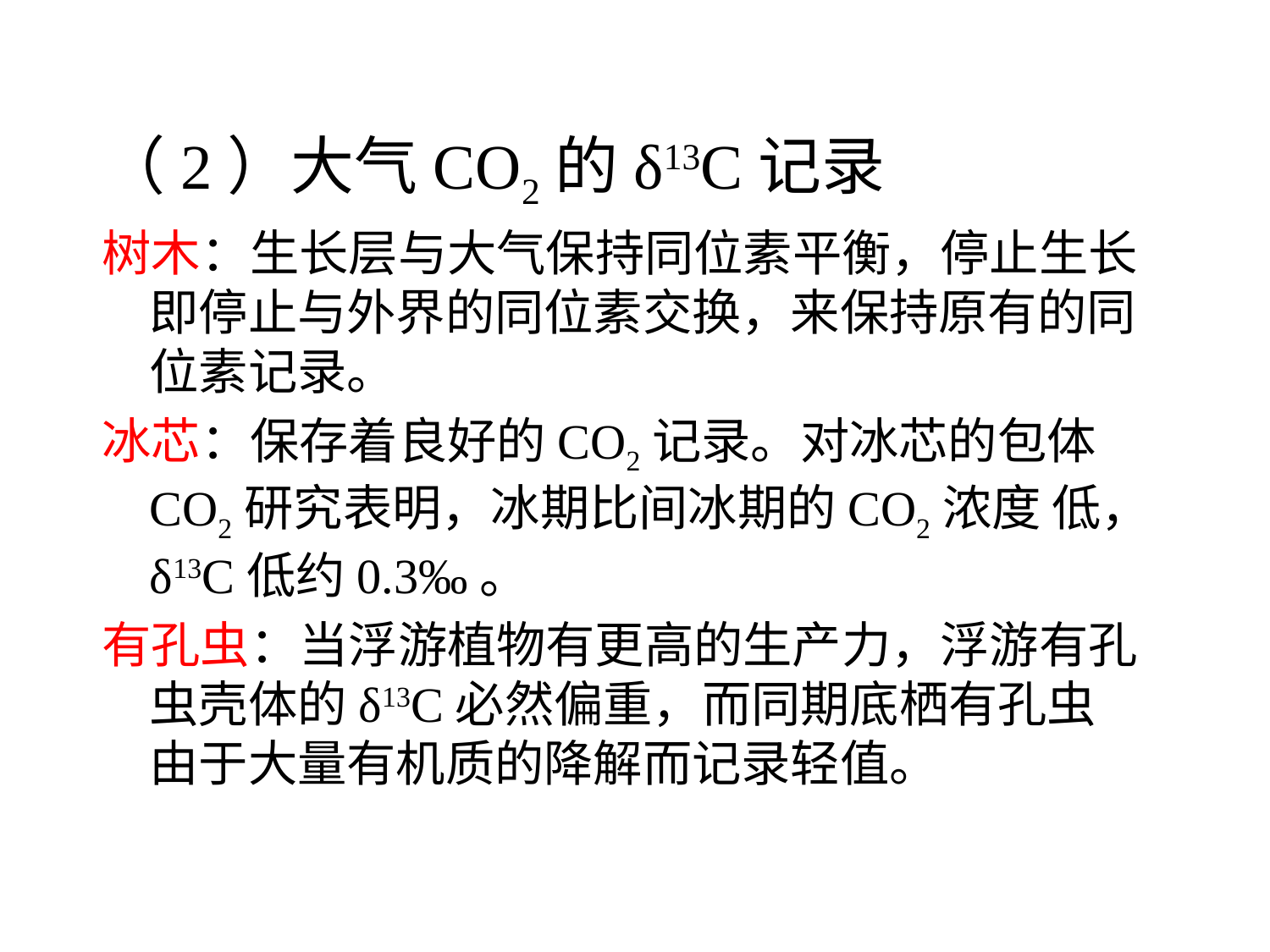

（2）大气CO2的δ13C记录
树木：生长层与大气保持同位素平衡，停止生长即停止与外界的同位素交换，来保持原有的同位素记录。
冰芯：保存着良好的CO2记录。对冰芯的包体CO2研究表明，冰期比间冰期的CO2浓度 低，δ13C低约0.3‰。
有孔虫：当浮游植物有更高的生产力，浮游有孔虫壳体的δ13C必然偏重，而同期底栖有孔虫由于大量有机质的降解而记录轻值。